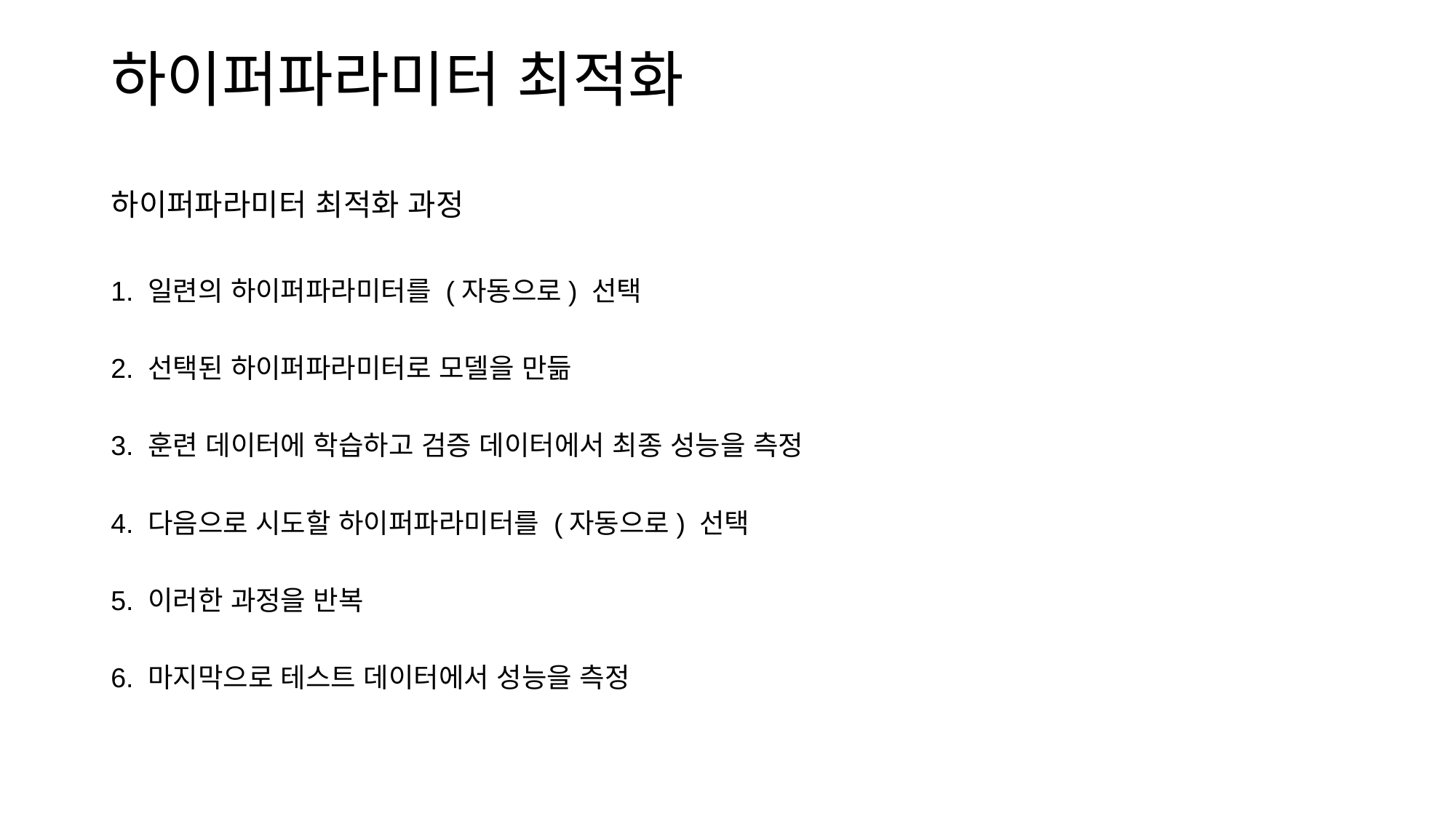

하이퍼파라미터 최적화
하이퍼파라미터 최적화 과정
1. 일련의 하이퍼파라미터를 (자동으로) 선택
2. 선택된 하이퍼파라미터로 모델을 만듦
3. 훈련 데이터에 학습하고 검증 데이터에서 최종 성능을 측정
4. 다음으로 시도할 하이퍼파라미터를 (자동으로) 선택
5. 이러한 과정을 반복
6. 마지막으로 테스트 데이터에서 성능을 측정